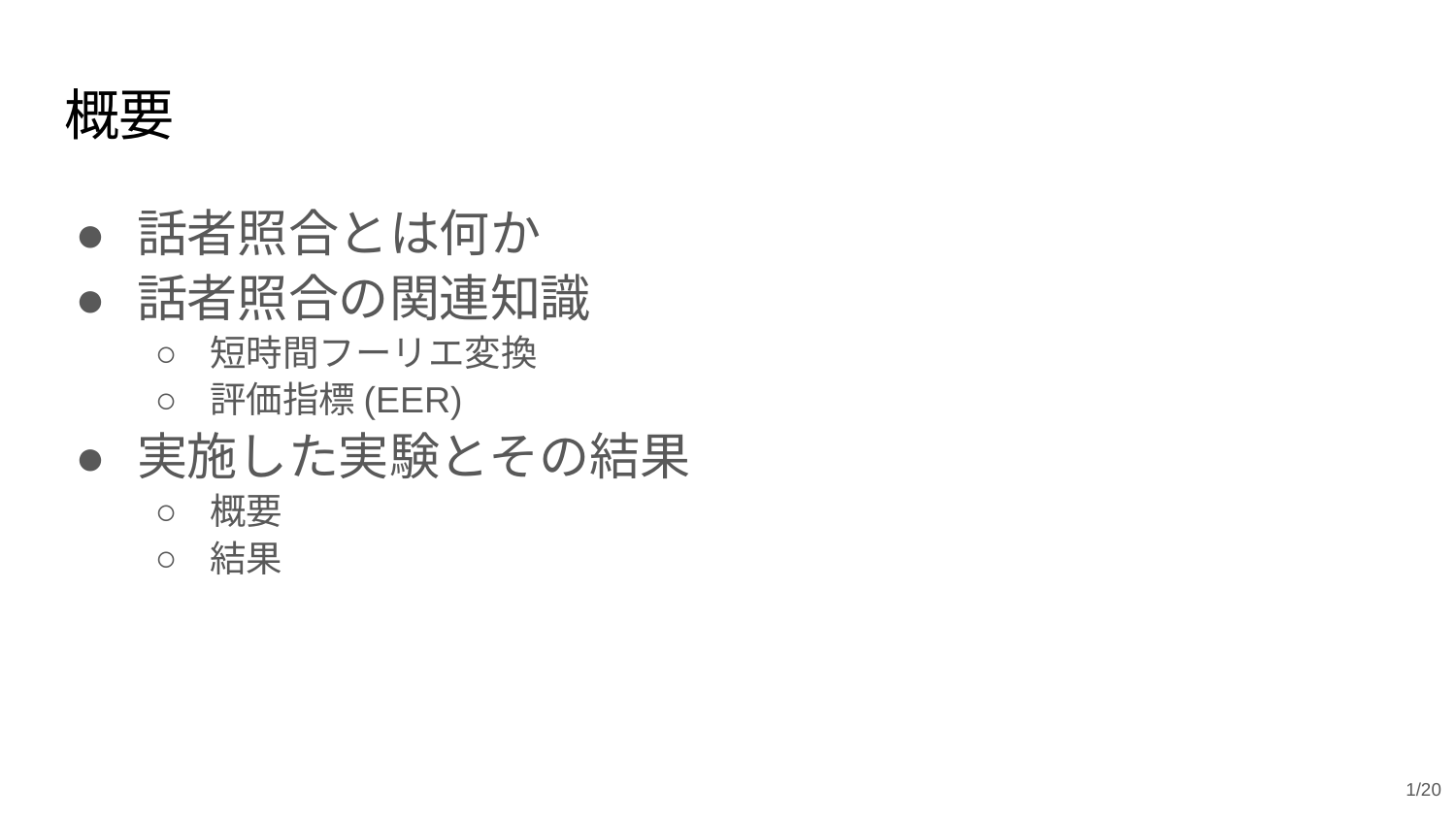

# 概要
話者照合とは何か
話者照合の関連知識
短時間フーリエ変換
評価指標(EER)
実施した実験とその結果
概要
結果
1/20